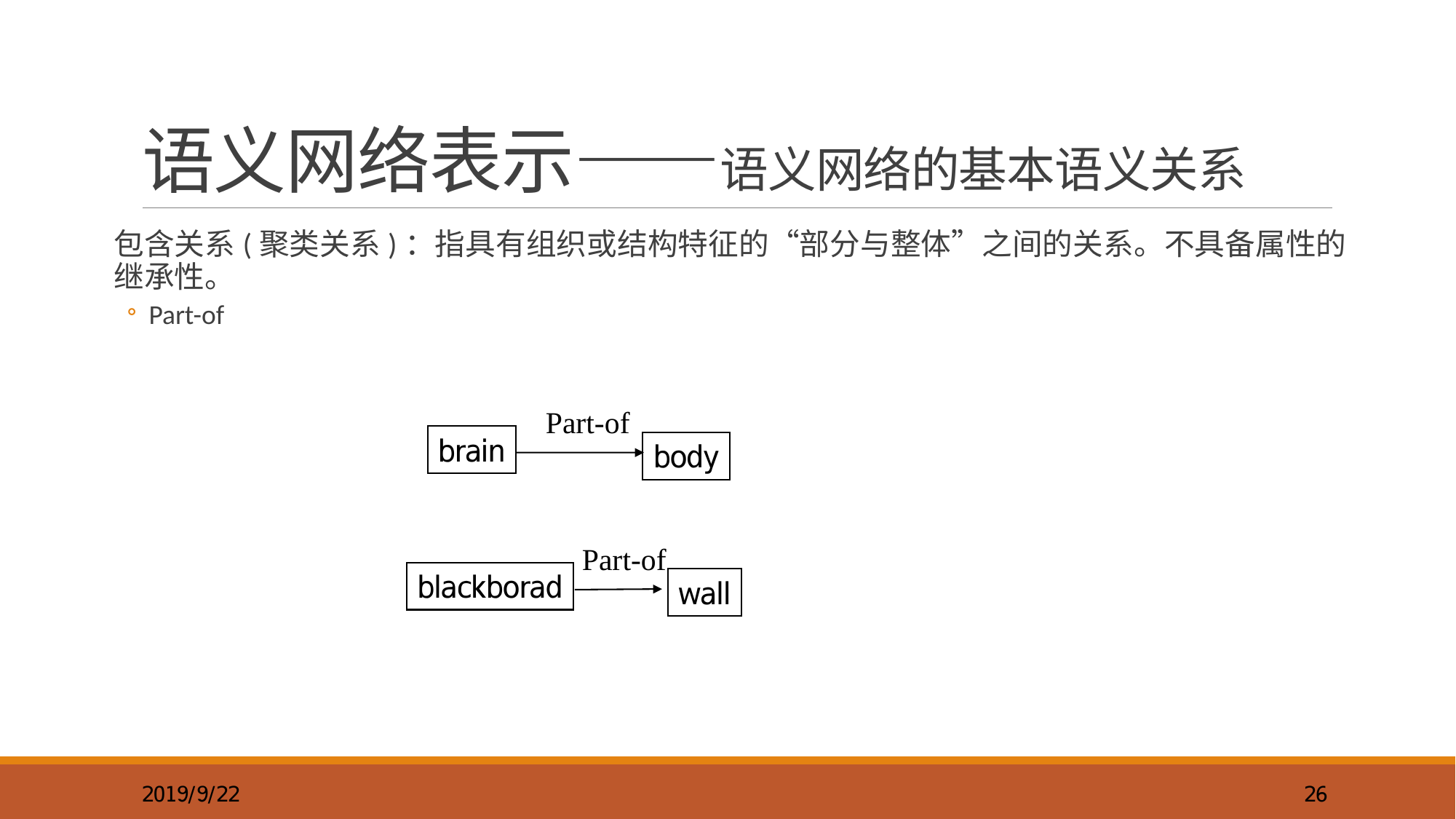

26
# 语义网络表示——语义网络的基本语义关系
包含关系(聚类关系)：指具有组织或结构特征的“部分与整体”之间的关系。不具备属性的继承性。
Part-of
Part-of
brain
body

Part-of
blackborad
wall

2019/9/22